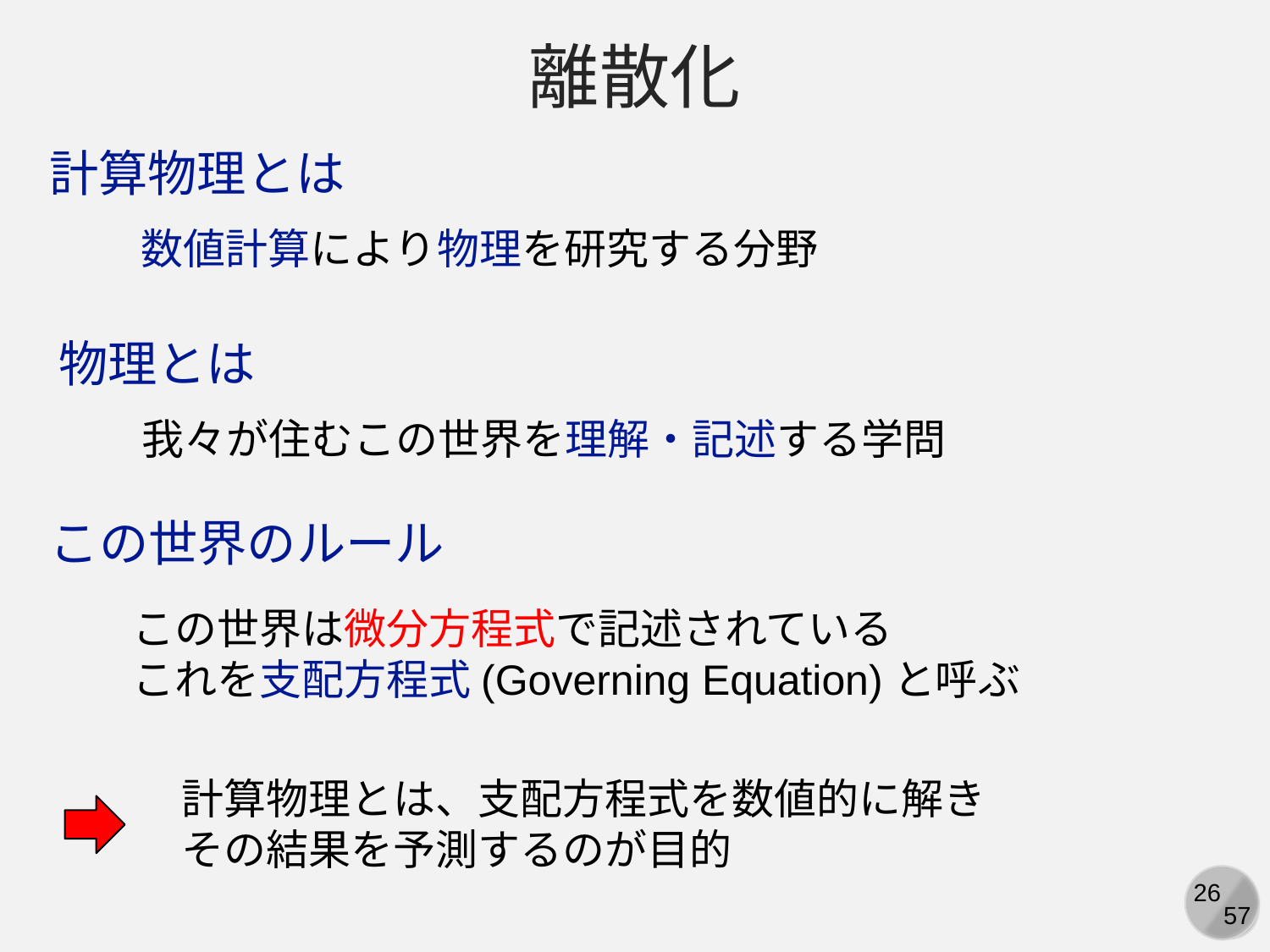

離散化
計算物理とは
数値計算により物理を研究する分野
物理とは
我々が住むこの世界を理解・記述する学問
この世界のルール
この世界は微分方程式で記述されている
これを支配方程式(Governing Equation)と呼ぶ
計算物理とは、支配方程式を数値的に解き
その結果を予測するのが目的